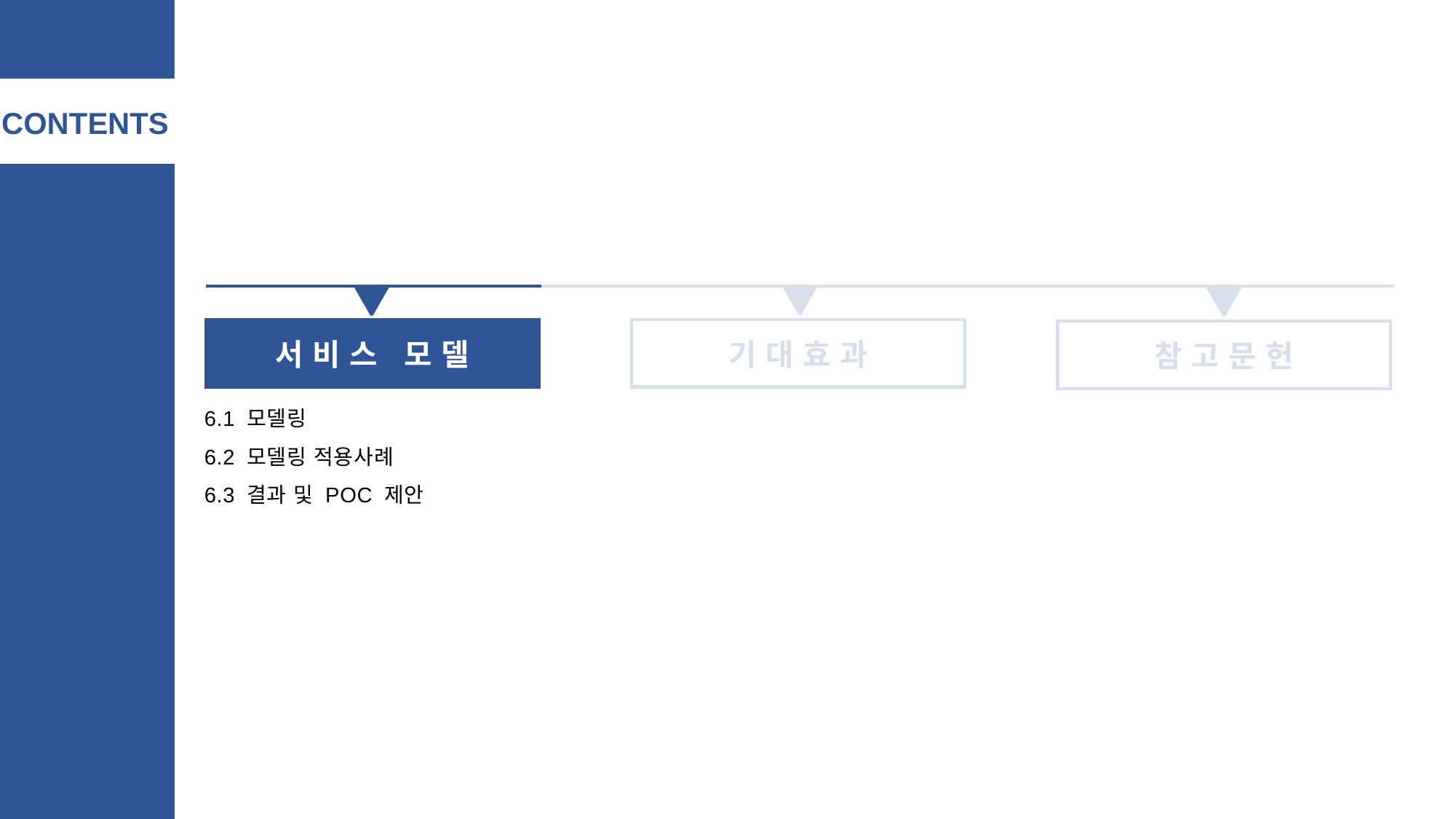

# CONTENTS

기대효과
서비스 모델
참고문헌
6.1 모델링
6.2 모델링 적용사례
6.3 결과 및 POC 제안